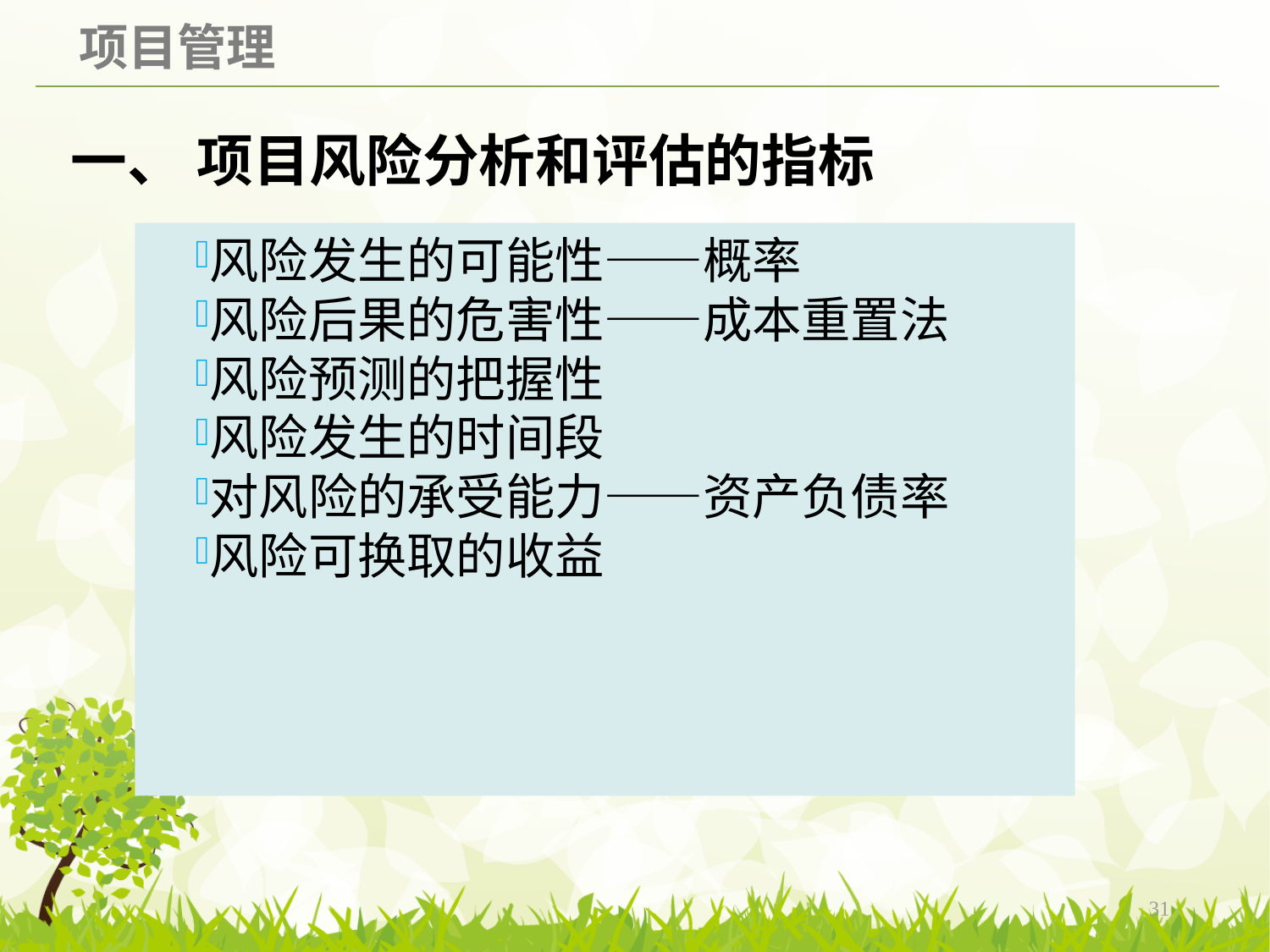

# 一、 项目风险分析和评估的指标
风险发生的可能性——概率
风险后果的危害性——成本重置法
风险预测的把握性
风险发生的时间段
对风险的承受能力——资产负债率
风险可换取的收益

31